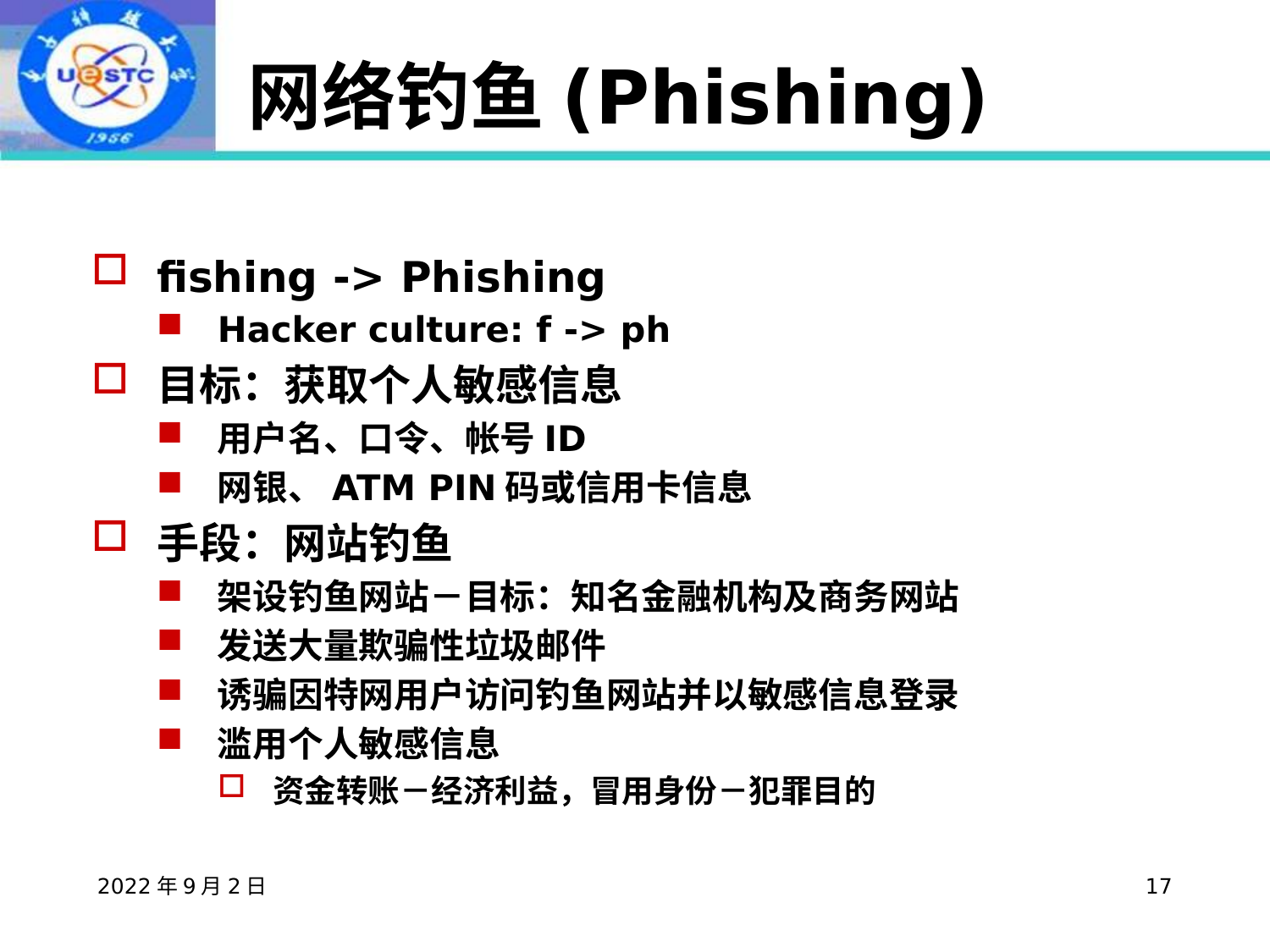

# 网络钓鱼(Phishing)
fishing -> Phishing
Hacker culture: f -> ph
目标：获取个人敏感信息
用户名、口令、帐号ID
网银、ATM PIN码或信用卡信息
手段：网站钓鱼
架设钓鱼网站－目标：知名金融机构及商务网站
发送大量欺骗性垃圾邮件
诱骗因特网用户访问钓鱼网站并以敏感信息登录
滥用个人敏感信息
资金转账－经济利益，冒用身份－犯罪目的
2022年9月2日
17